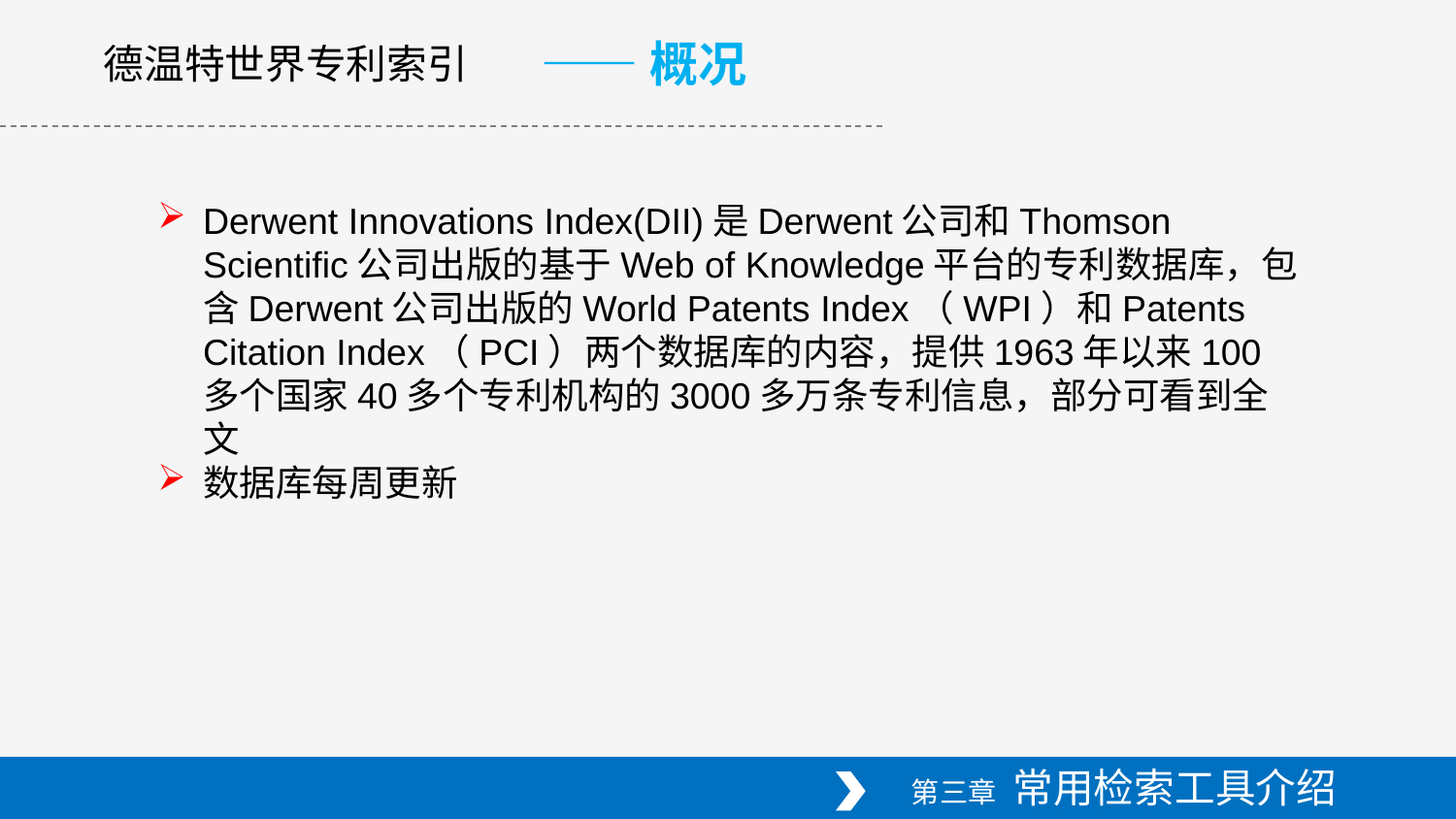

——概况
德温特世界专利索引
Derwent Innovations Index(DII)是Derwent公司和Thomson Scientific公司出版的基于Web of Knowledge平台的专利数据库，包含Derwent公司出版的World Patents Index（WPI）和Patents Citation Index（PCI）两个数据库的内容，提供1963年以来100多个国家40多个专利机构的3000多万条专利信息，部分可看到全文
数据库每周更新